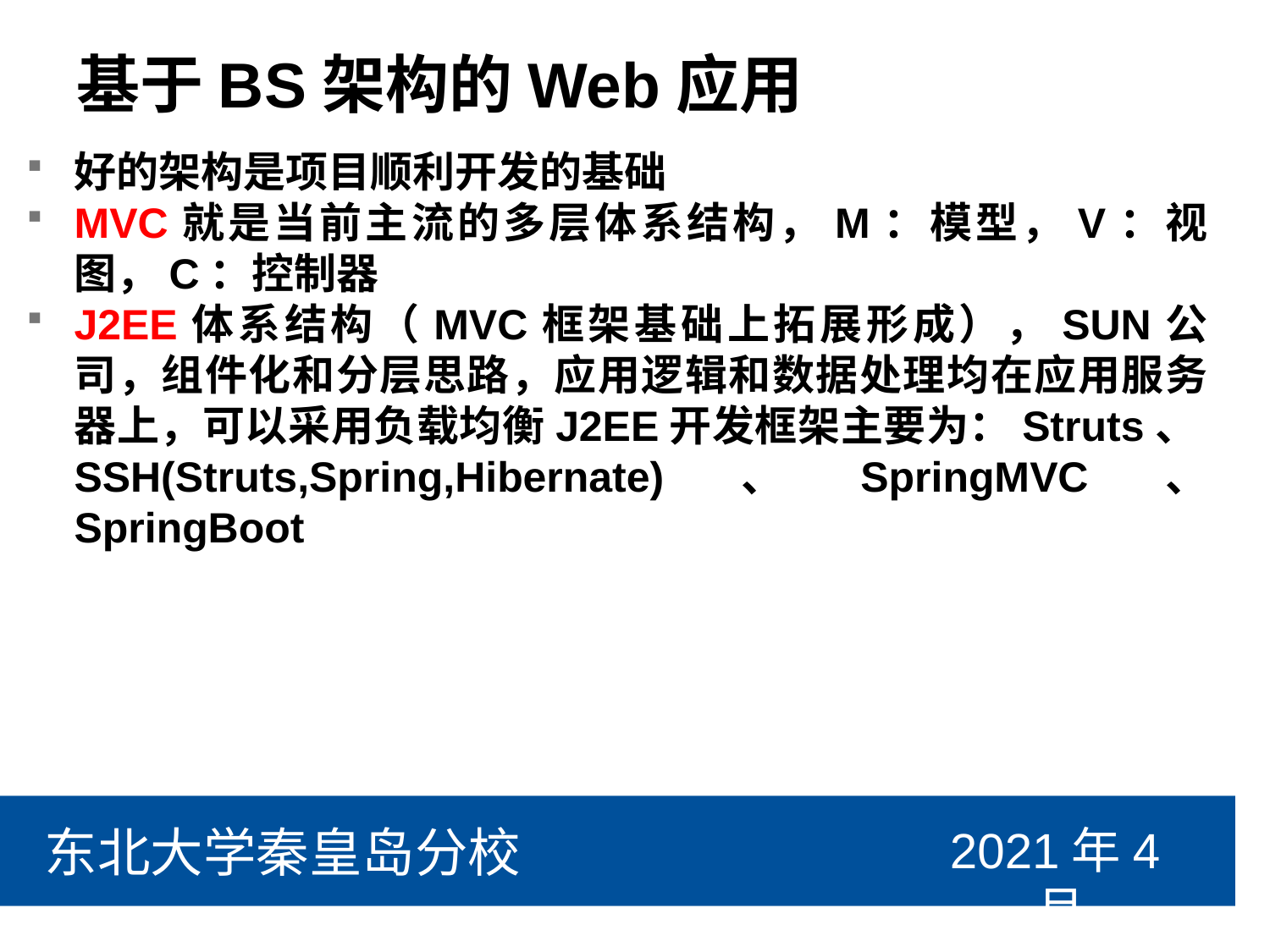

# 基于BS架构的Web应用
好的架构是项目顺利开发的基础
MVC就是当前主流的多层体系结构，M：模型，V：视图，C：控制器
J2EE体系结构（MVC框架基础上拓展形成），SUN公司，组件化和分层思路，应用逻辑和数据处理均在应用服务器上，可以采用负载均衡J2EE开发框架主要为：Struts、SSH(Struts,Spring,Hibernate)、SpringMVC、 SpringBoot